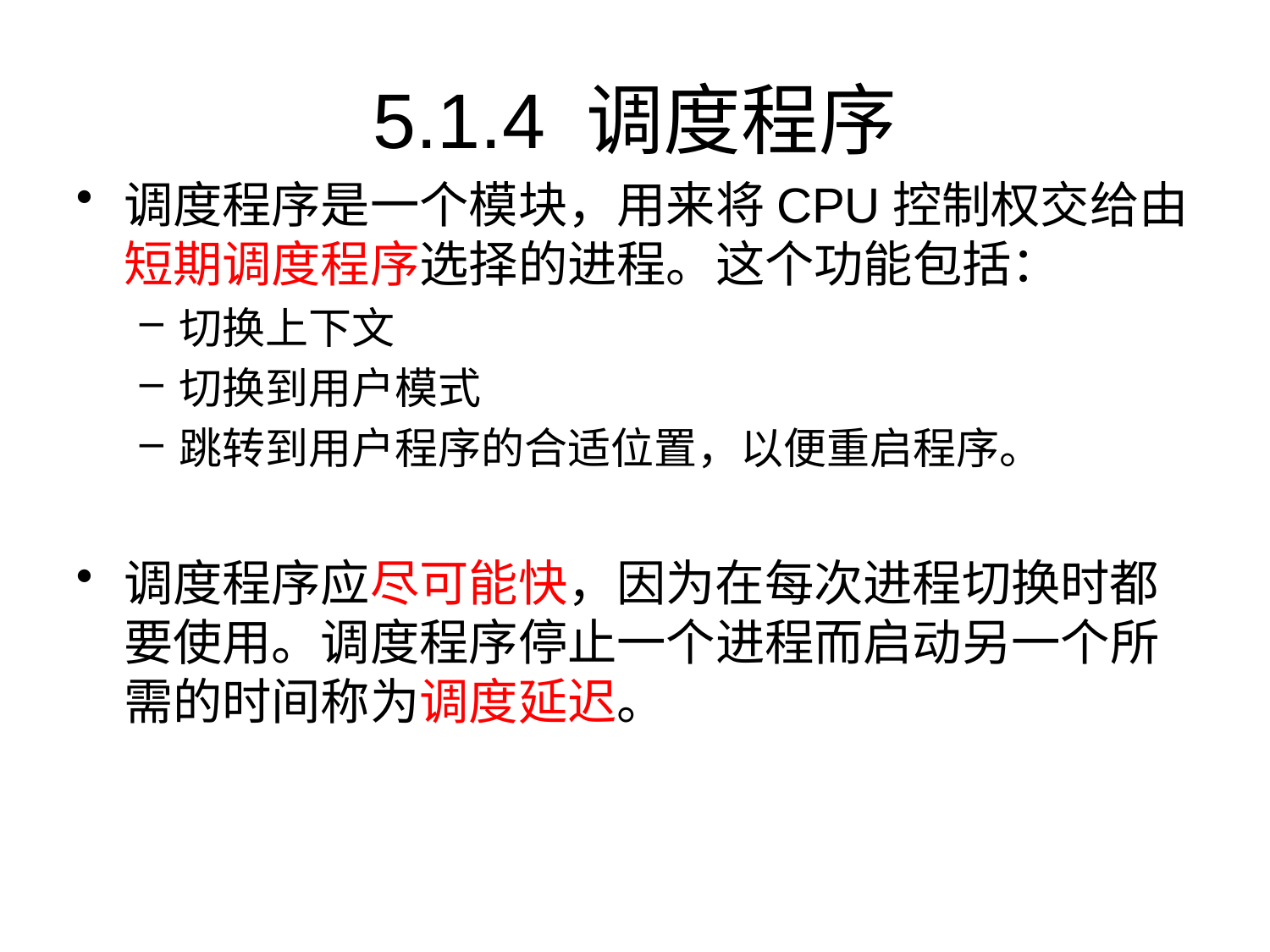

# 5.1.4 调度程序
调度程序是一个模块，用来将CPU控制权交给由短期调度程序选择的进程。这个功能包括：
切换上下文
切换到用户模式
跳转到用户程序的合适位置，以便重启程序。

调度程序应尽可能快，因为在每次进程切换时都要使用。调度程序停止一个进程而启动另一个所需的时间称为调度延迟。